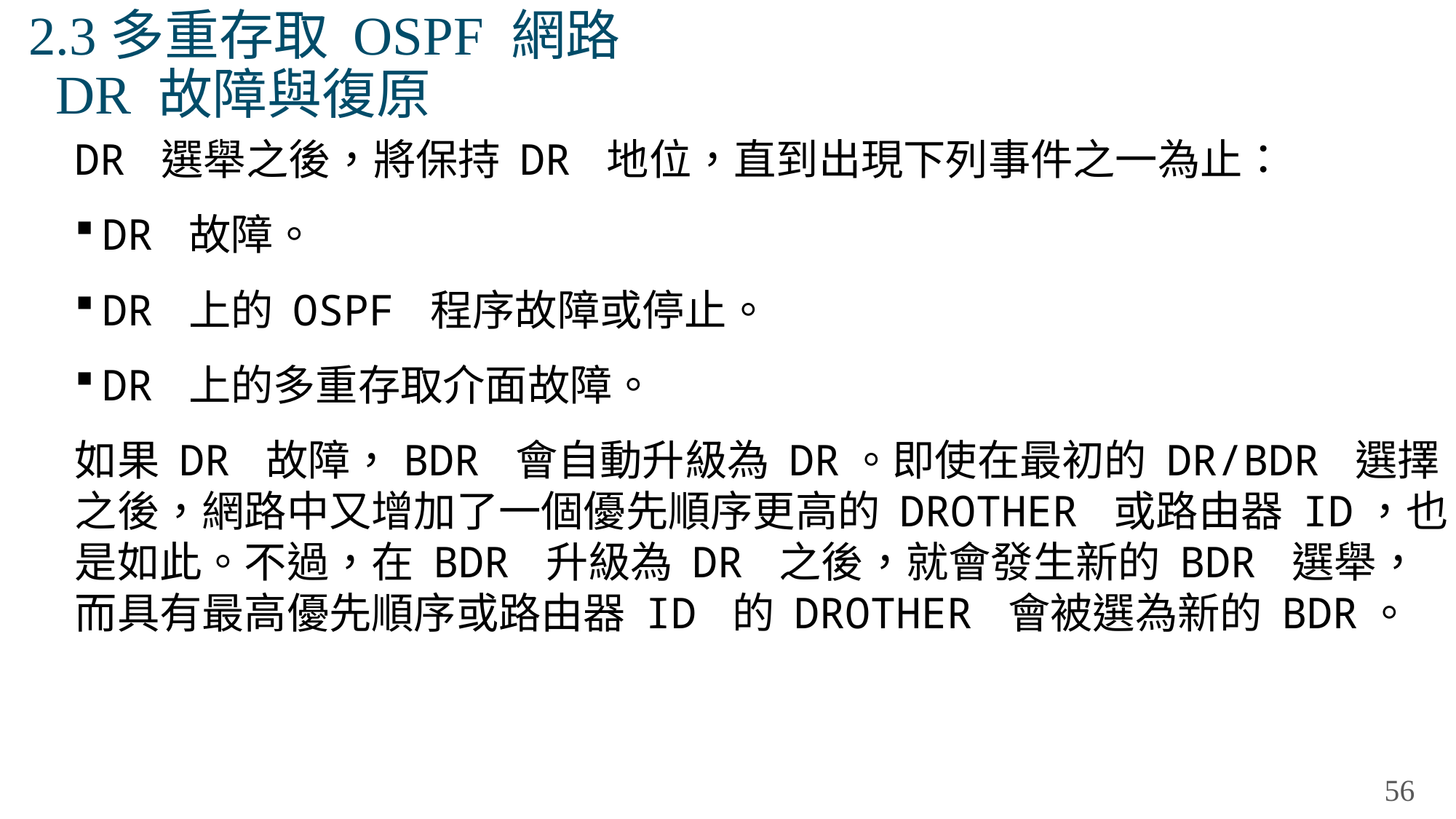

# 2.3多重存取 OSPF 網路 DR 故障與復原
DR 選舉之後，將保持 DR 地位，直到出現下列事件之一為止：
DR 故障。
DR 上的 OSPF 程序故障或停止。
DR 上的多重存取介面故障。
如果 DR 故障，BDR 會自動升級為 DR。即使在最初的 DR/BDR 選擇之後，網路中又增加了一個優先順序更高的 DROTHER 或路由器 ID，也是如此。不過，在 BDR 升級為 DR 之後，就會發生新的 BDR 選舉，而具有最高優先順序或路由器 ID 的 DROTHER 會被選為新的 BDR。
56